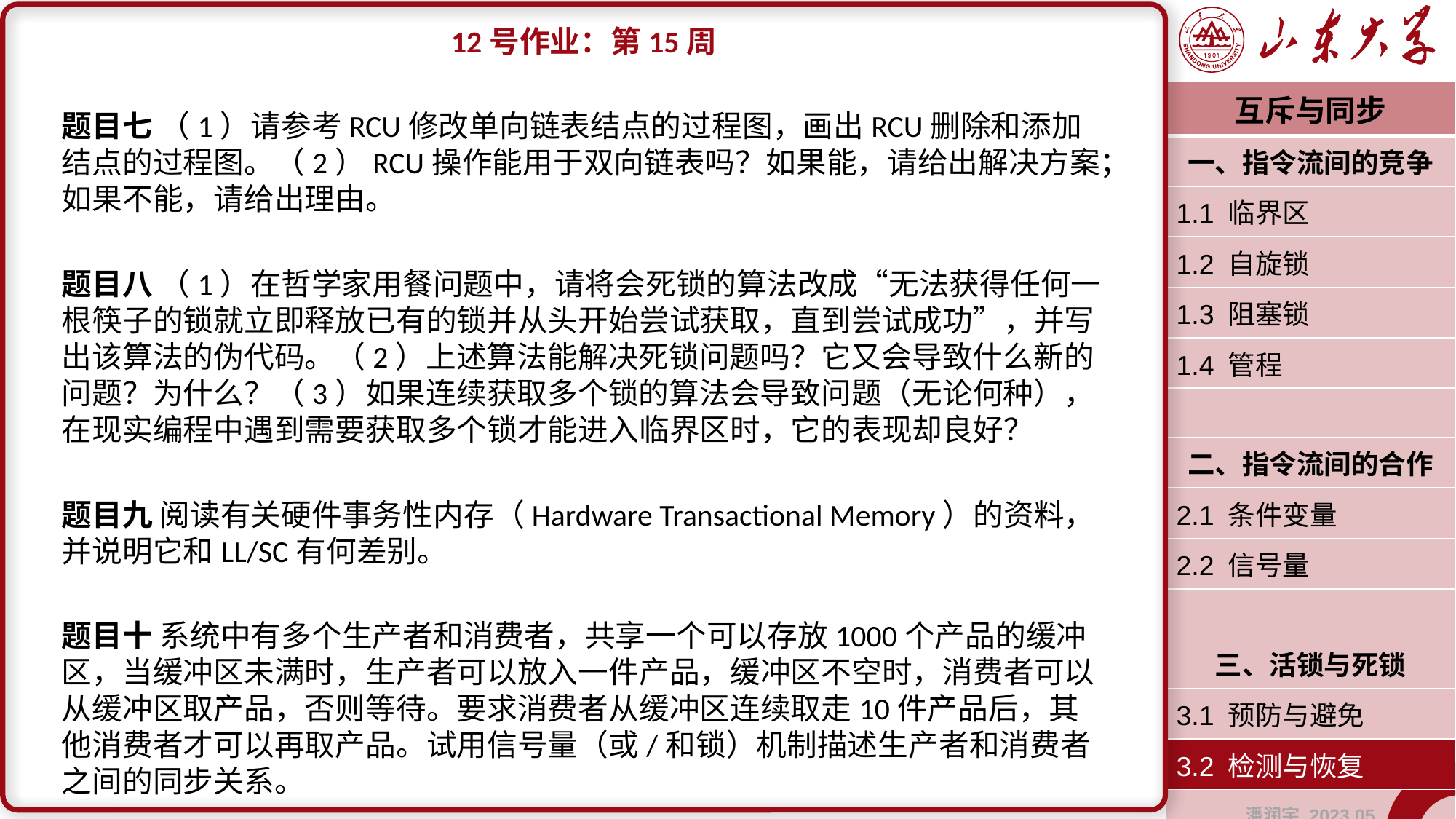

12号作业：第15周

题目七 （1）请参考RCU修改单向链表结点的过程图，画出RCU删除和添加结点的过程图。（2）RCU操作能用于双向链表吗？如果能，请给出解决方案；如果不能，请给出理由。

题目八 （1）在哲学家用餐问题中，请将会死锁的算法改成“无法获得任何一根筷子的锁就立即释放已有的锁并从头开始尝试获取，直到尝试成功”，并写出该算法的伪代码。（2）上述算法能解决死锁问题吗？它又会导致什么新的问题？为什么？（3）如果连续获取多个锁的算法会导致问题（无论何种），在现实编程中遇到需要获取多个锁才能进入临界区时，它的表现却良好？

题目九 阅读有关硬件事务性内存（Hardware Transactional Memory）的资料，并说明它和LL/SC有何差别。

题目十 系统中有多个生产者和消费者，共享一个可以存放1000个产品的缓冲区，当缓冲区未满时，生产者可以放入一件产品，缓冲区不空时，消费者可以从缓冲区取产品，否则等待。要求消费者从缓冲区连续取走10件产品后，其他消费者才可以再取产品。试用信号量（或/和锁）机制描述生产者和消费者之间的同步关系。

| 互斥与同步 |
| --- |
| 一、指令流间的竞争 |
| 1.1 临界区 |
| 1.2 自旋锁 |
| 1.3 阻塞锁 |
| 1.4 管程 |
|  |
| 二、指令流间的合作 |
| 2.1 条件变量 |
| 2.2 信号量 |
|  |
| 三、活锁与死锁 |
| 3.1 预防与避免 |
| 3.2 检测与恢复 |
| 潘润宇 2023.05 |